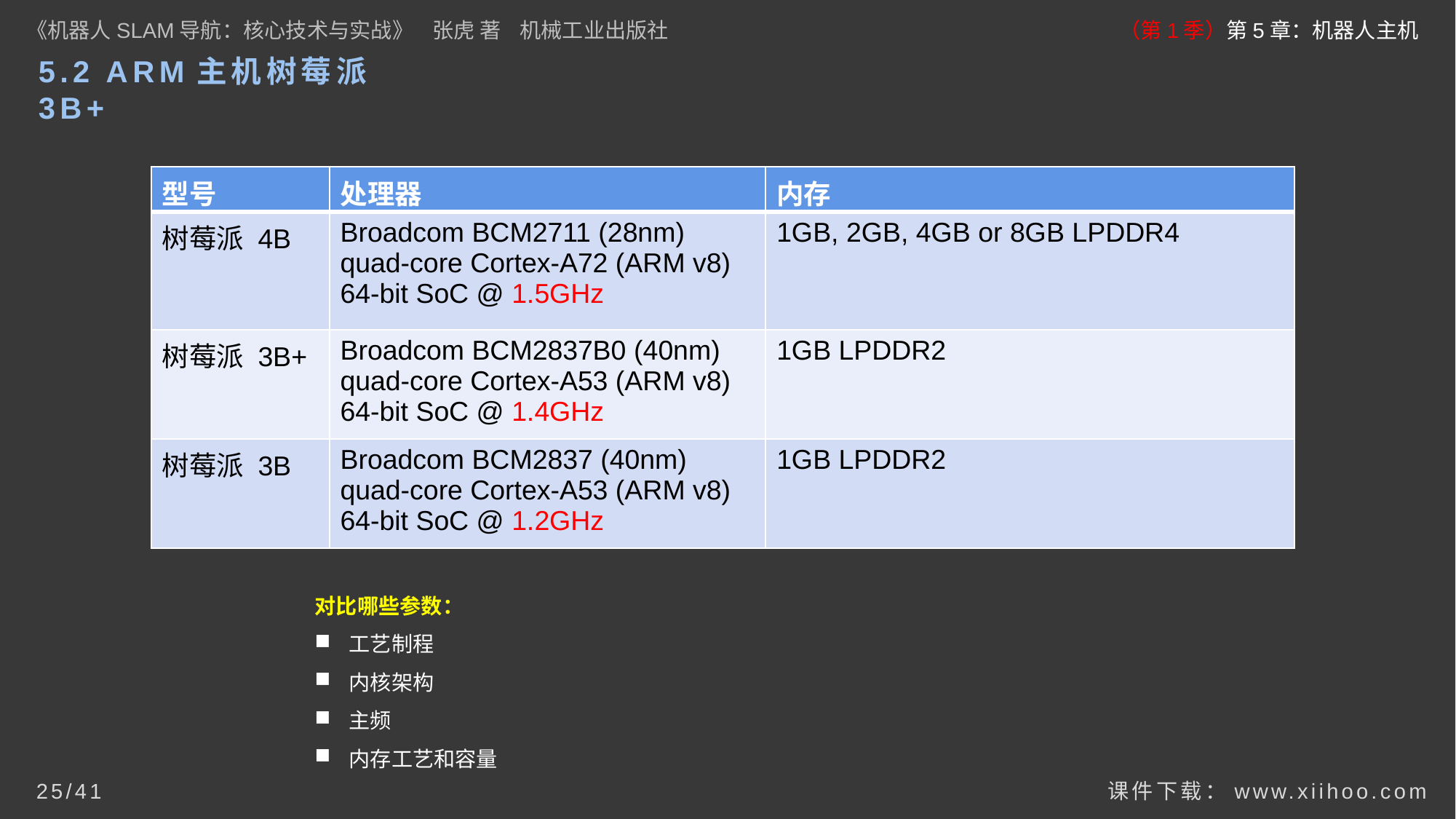

《机器人SLAM导航：核心技术与实战》    张虎 著    机械工业出版社
（第1季）第5章：机器人主机
# 5.2 ARM主机树莓派3B+
| 型号 | 处理器 | 内存 |
| --- | --- | --- |
| 树莓派 4B | Broadcom BCM2711 (28nm) quad-core Cortex-A72 (ARM v8) 64-bit SoC @ 1.5GHz | 1GB, 2GB, 4GB or 8GB LPDDR4 |
| 树莓派 3B+ | Broadcom BCM2837B0 (40nm) quad-core Cortex-A53 (ARM v8) 64-bit SoC @ 1.4GHz | 1GB LPDDR2 |
| 树莓派 3B | Broadcom BCM2837 (40nm) quad-core Cortex-A53 (ARM v8) 64-bit SoC @ 1.2GHz | 1GB LPDDR2 |
对比哪些参数：
工艺制程
内核架构
主频
内存工艺和容量
课件下载：www.xiihoo.com
25/41